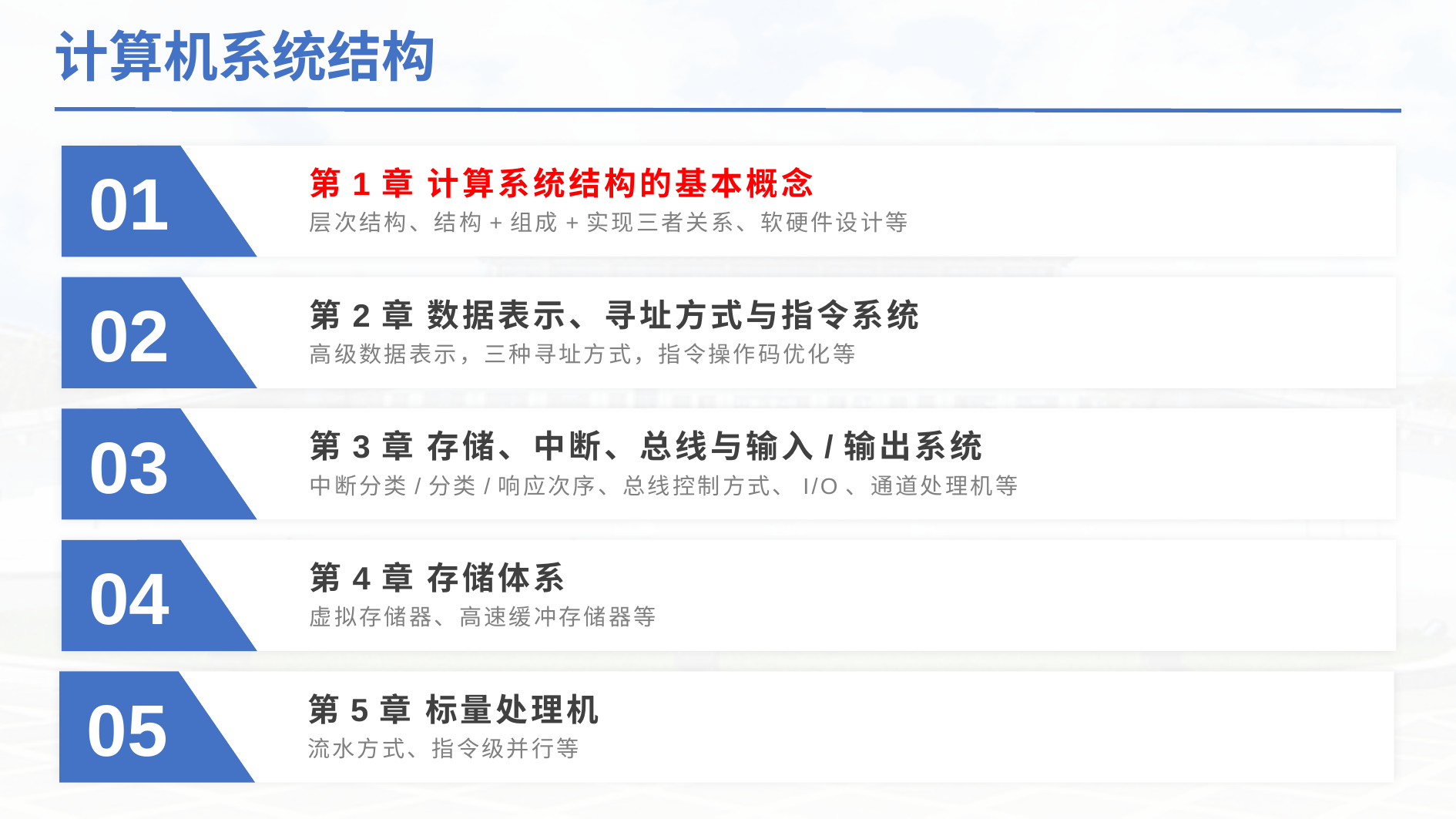

计算机系统结构

01
第1章 计算系统结构的基本概念
层次结构、结构+组成+实现三者关系、软硬件设计等

02
第2章 数据表示、寻址方式与指令系统
高级数据表示，三种寻址方式，指令操作码优化等

03
第3章 存储、中断、总线与输入/输出系统
中断分类/分类/响应次序、总线控制方式、I/O、通道处理机等

04
第4章 存储体系
虚拟存储器、高速缓冲存储器等

05
第5章 标量处理机
流水方式、指令级并行等